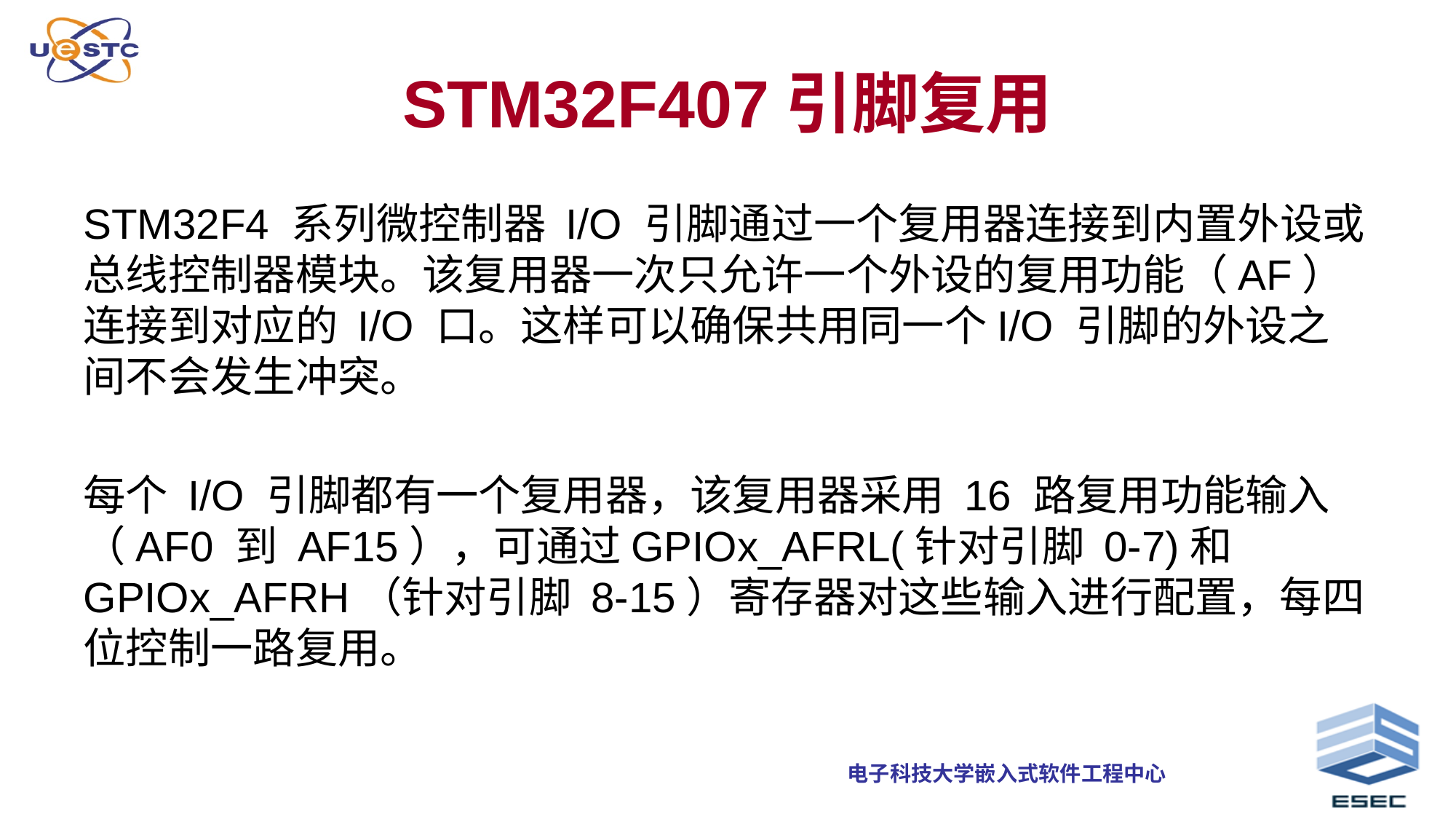

# STM32F407引脚复用
STM32F4 系列微控制器 I/O 引脚通过一个复用器连接到内置外设或总线控制器模块。该复用器一次只允许一个外设的复用功能（AF）连接到对应的 I/O 口。这样可以确保共用同一个I/O 引脚的外设之间不会发生冲突。

每个 I/O 引脚都有一个复用器，该复用器采用 16 路复用功能输入（AF0 到 AF15），可通过GPIOx_AFRL(针对引脚 0-7)和 GPIOx_AFRH（针对引脚 8-15）寄存器对这些输入进行配置，每四位控制一路复用。